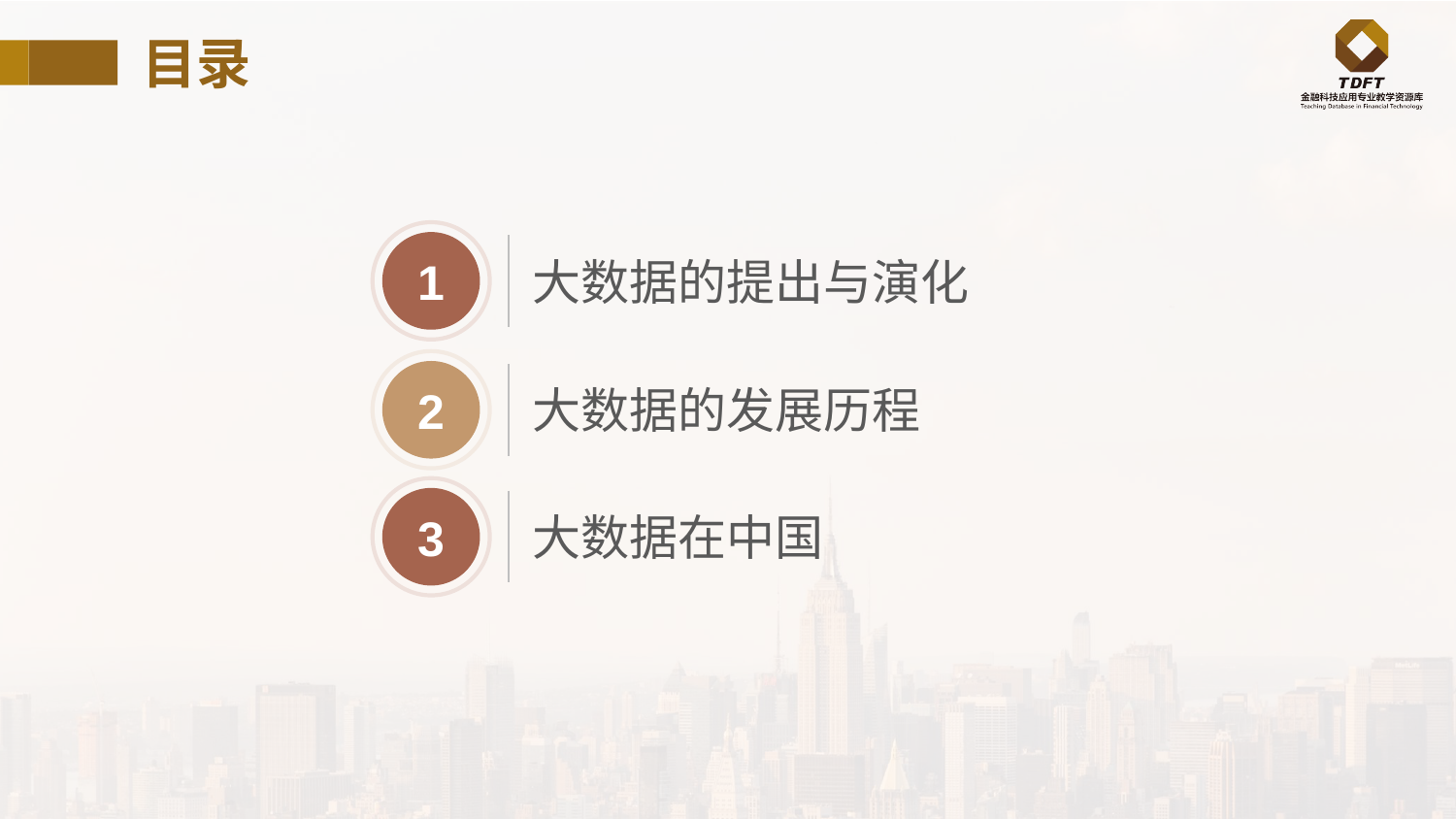

目录

1
大数据的提出与演化

2
大数据的发展历程

3
大数据在中国